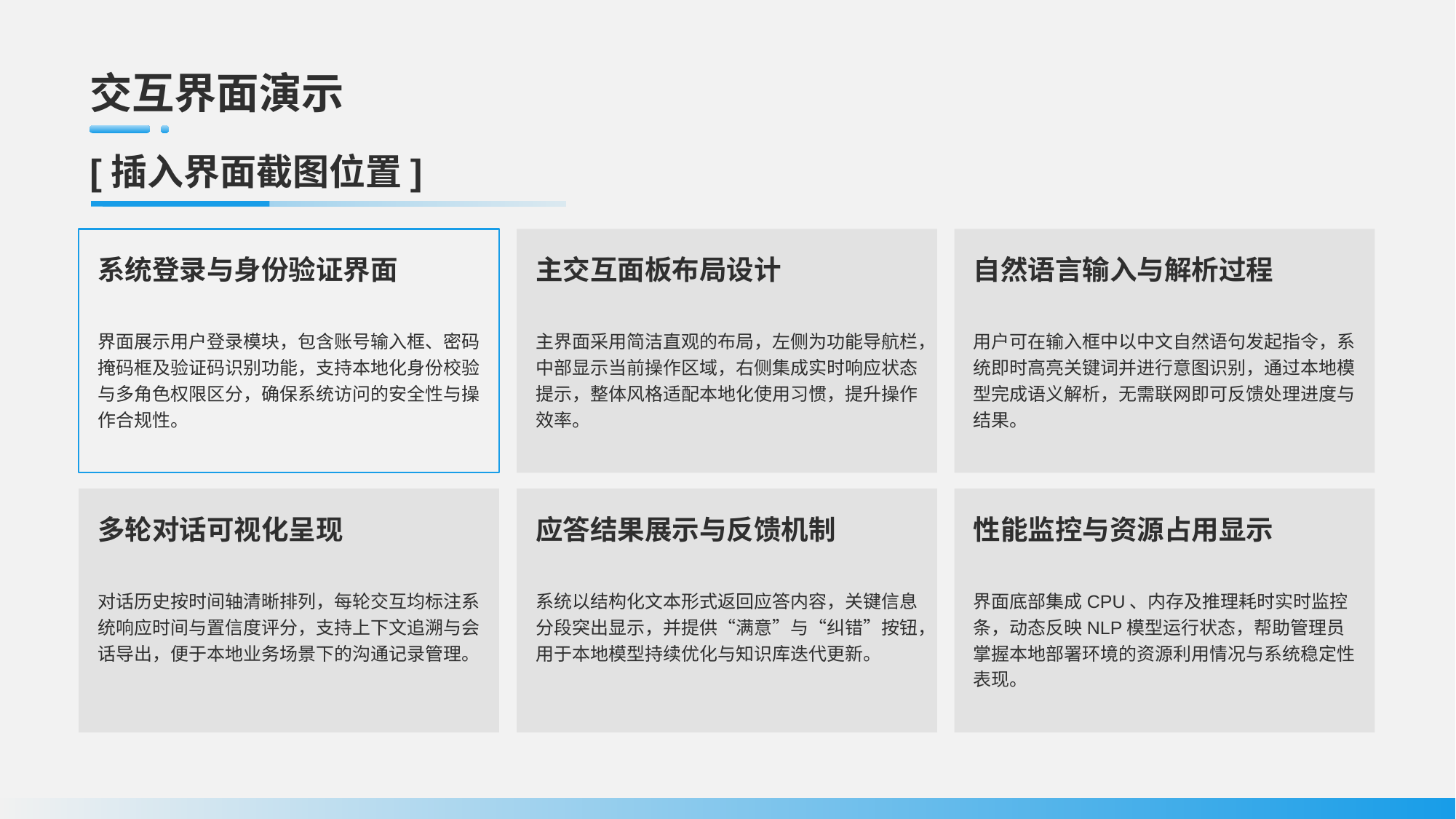

# 交互界面演示
[插入界面截图位置]

系统登录与身份验证界面
界面展示用户登录模块，包含账号输入框、密码掩码框及验证码识别功能，支持本地化身份校验与多角色权限区分，确保系统访问的安全性与操作合规性。

主交互面板布局设计
主界面采用简洁直观的布局，左侧为功能导航栏，中部显示当前操作区域，右侧集成实时响应状态提示，整体风格适配本地化使用习惯，提升操作效率。

自然语言输入与解析过程
用户可在输入框中以中文自然语句发起指令，系统即时高亮关键词并进行意图识别，通过本地模型完成语义解析，无需联网即可反馈处理进度与结果。

多轮对话可视化呈现
对话历史按时间轴清晰排列，每轮交互均标注系统响应时间与置信度评分，支持上下文追溯与会话导出，便于本地业务场景下的沟通记录管理。

应答结果展示与反馈机制
系统以结构化文本形式返回应答内容，关键信息分段突出显示，并提供“满意”与“纠错”按钮，用于本地模型持续优化与知识库迭代更新。

性能监控与资源占用显示
界面底部集成CPU、内存及推理耗时实时监控条，动态反映NLP模型运行状态，帮助管理员掌握本地部署环境的资源利用情况与系统稳定性表现。